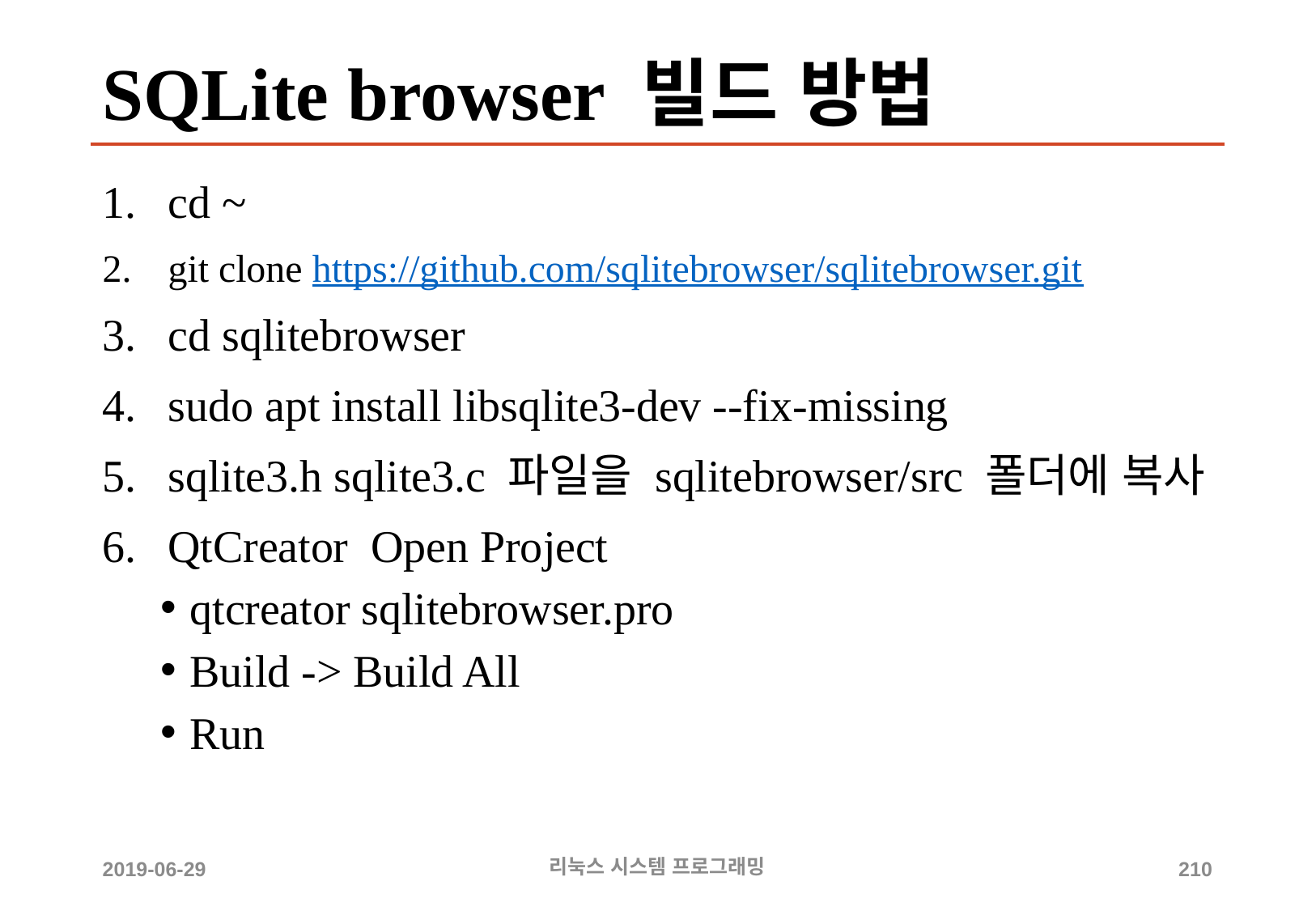

# SQLite browser 빌드 방법
cd ~
git clone https://github.com/sqlitebrowser/sqlitebrowser.git
cd sqlitebrowser
sudo apt install libsqlite3-dev --fix-missing
sqlite3.h sqlite3.c 파일을 sqlitebrowser/src 폴더에 복사
QtCreator  Open Project
qtcreator sqlitebrowser.pro
Build -> Build All
Run
2019-06-29
리눅스 시스템 프로그래밍
210